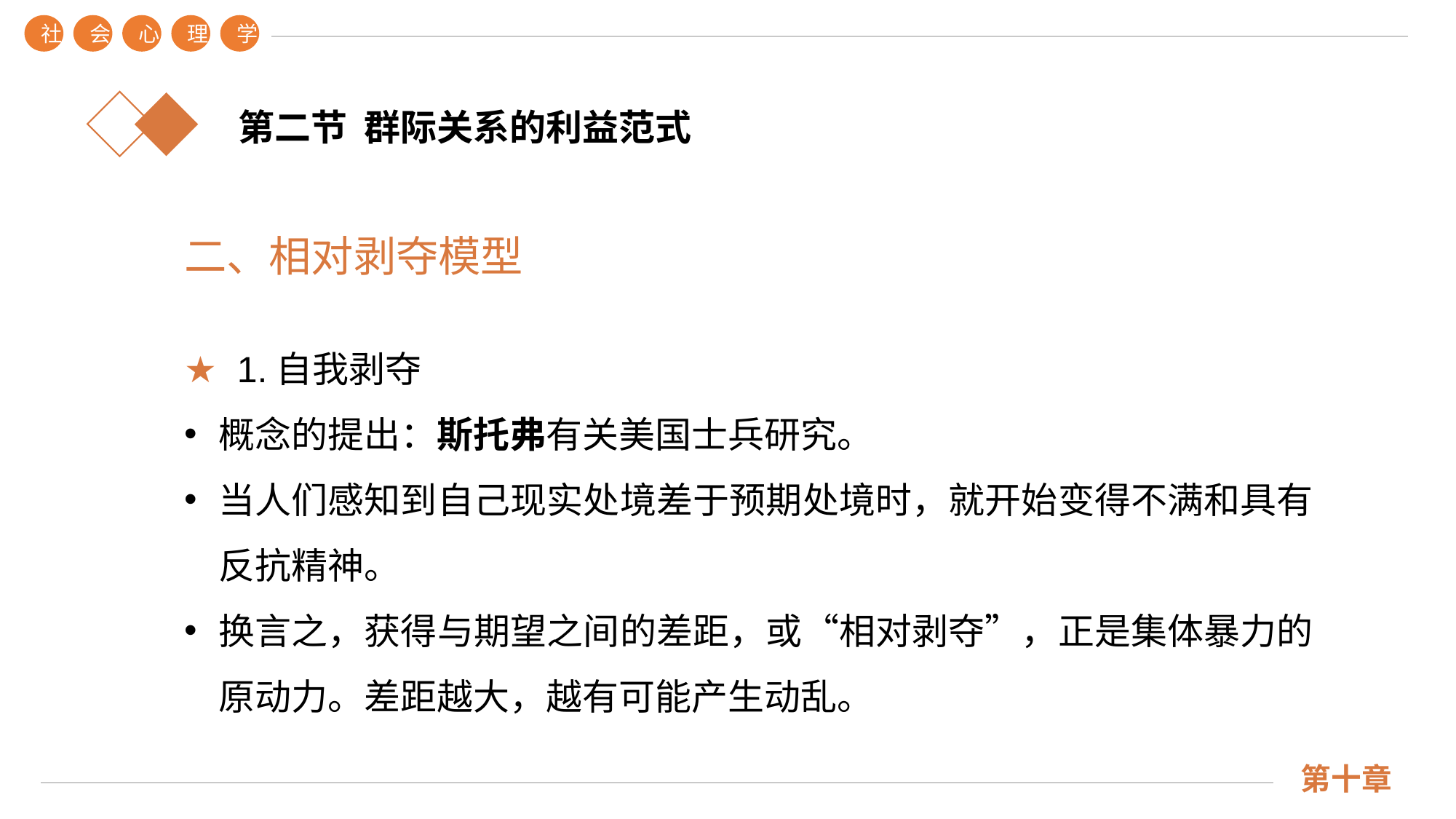

社
会
心
理
学
第十章

第二节  群际关系的利益范式

二、相对剥夺模型
★  1.自我剥夺
概念的提出：斯托弗有关美国士兵研究。
当人们感知到自己现实处境差于预期处境时，就开始变得不满和具有反抗精神。
换言之，获得与期望之间的差距，或“相对剥夺”，正是集体暴力的原动力。差距越大，越有可能产生动乱。